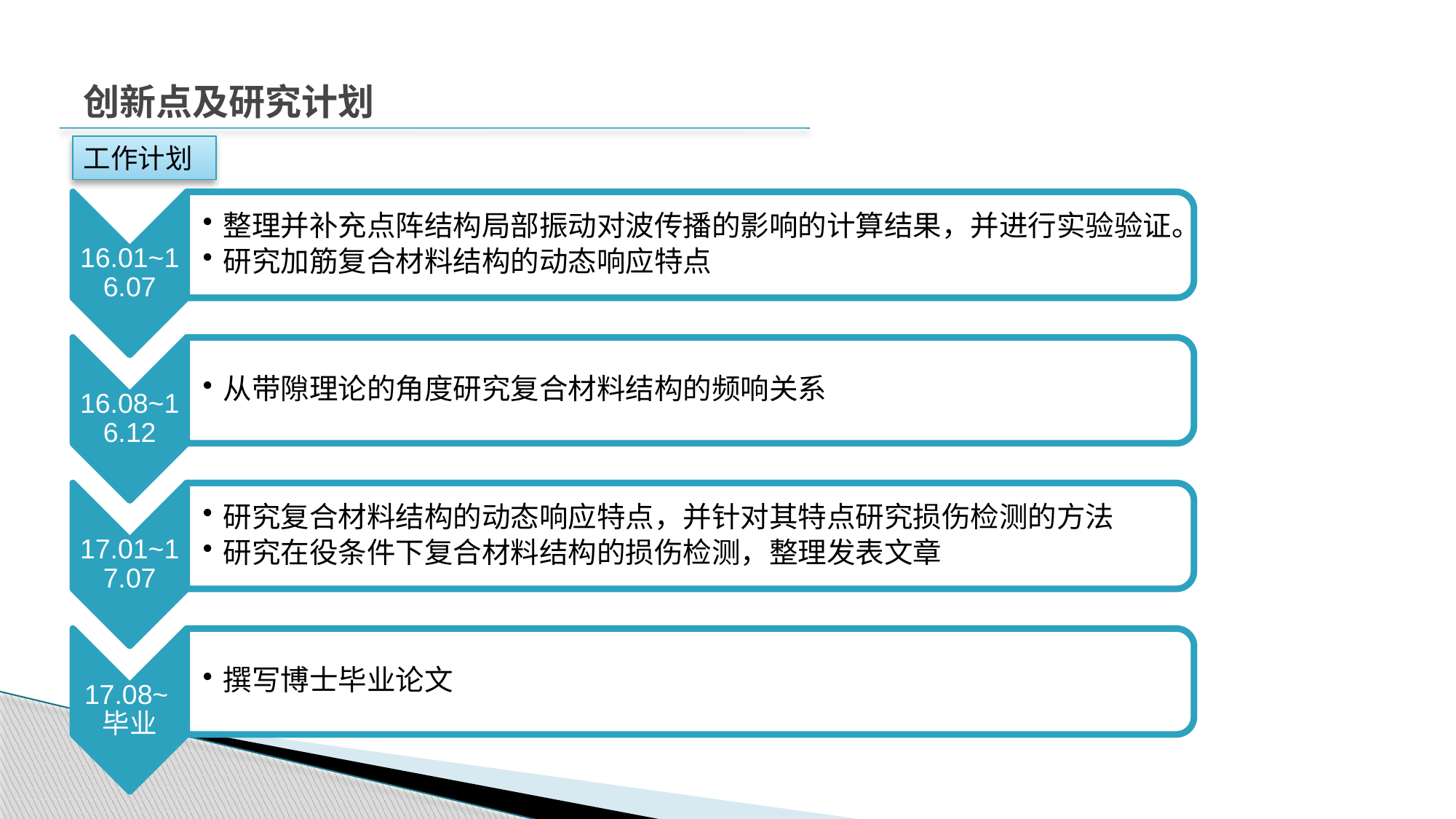

# 创新点及研究计划
工作计划
16.01~16.07
整理并补充点阵结构局部振动对波传播的影响的计算结果，并进行实验验证。
研究加筋复合材料结构的动态响应特点
16.08~16.12
从带隙理论的角度研究复合材料结构的频响关系
17.01~17.07
研究复合材料结构的动态响应特点，并针对其特点研究损伤检测的方法
研究在役条件下复合材料结构的损伤检测，整理发表文章
17.08~毕业
撰写博士毕业论文